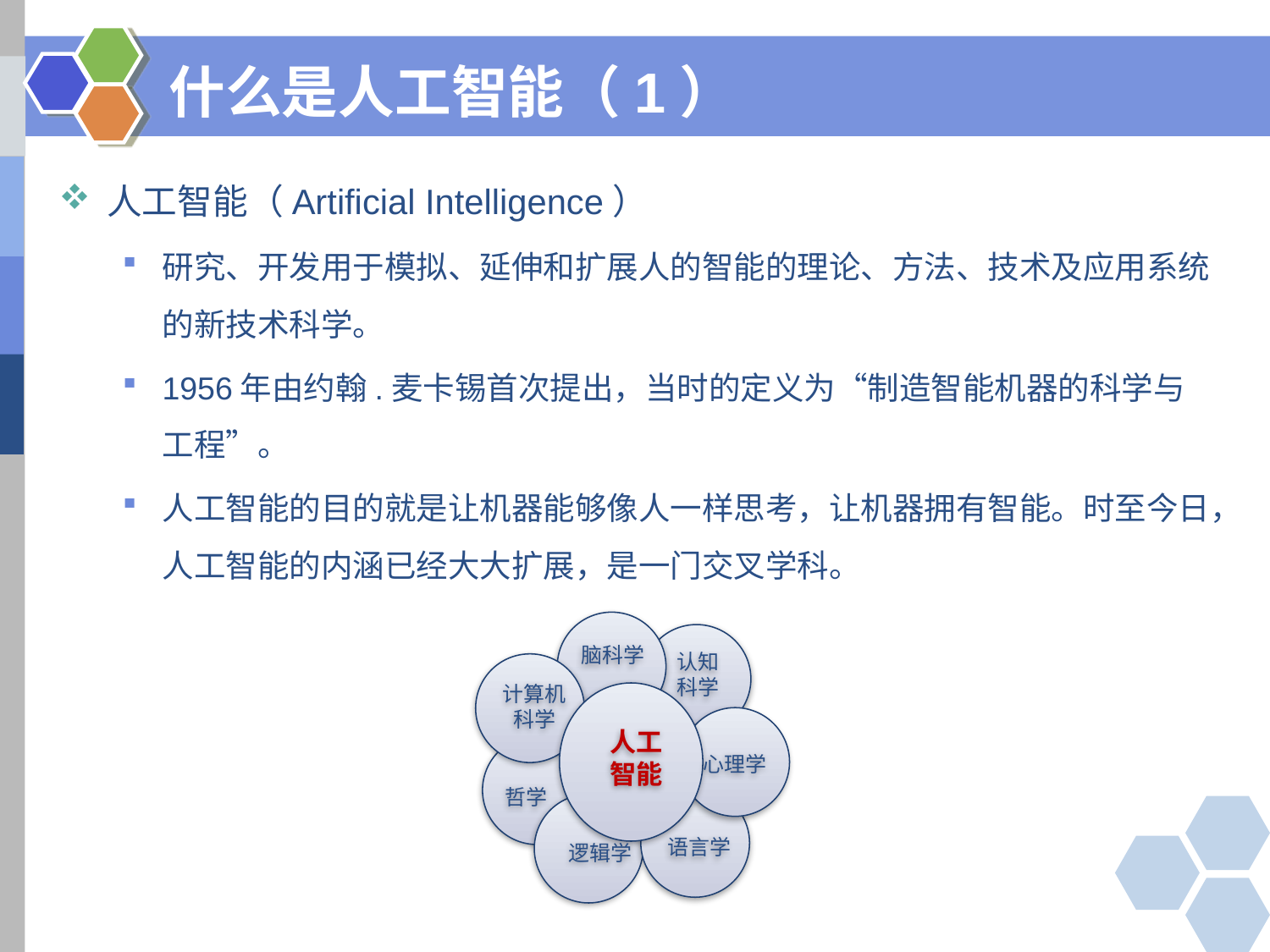

# 什么是人工智能（1）
人工智能（Artificial Intelligence）
研究、开发用于模拟、延伸和扩展人的智能的理论、方法、技术及应用系统的新技术科学。
1956年由约翰.麦卡锡首次提出，当时的定义为“制造智能机器的科学与工程”。
人工智能的目的就是让机器能够像人一样思考，让机器拥有智能。时至今日，人工智能的内涵已经大大扩展，是一门交叉学科。

脑科学
认知科学

计算机
科学

人工智能

心理学
哲学

语言学
逻辑学